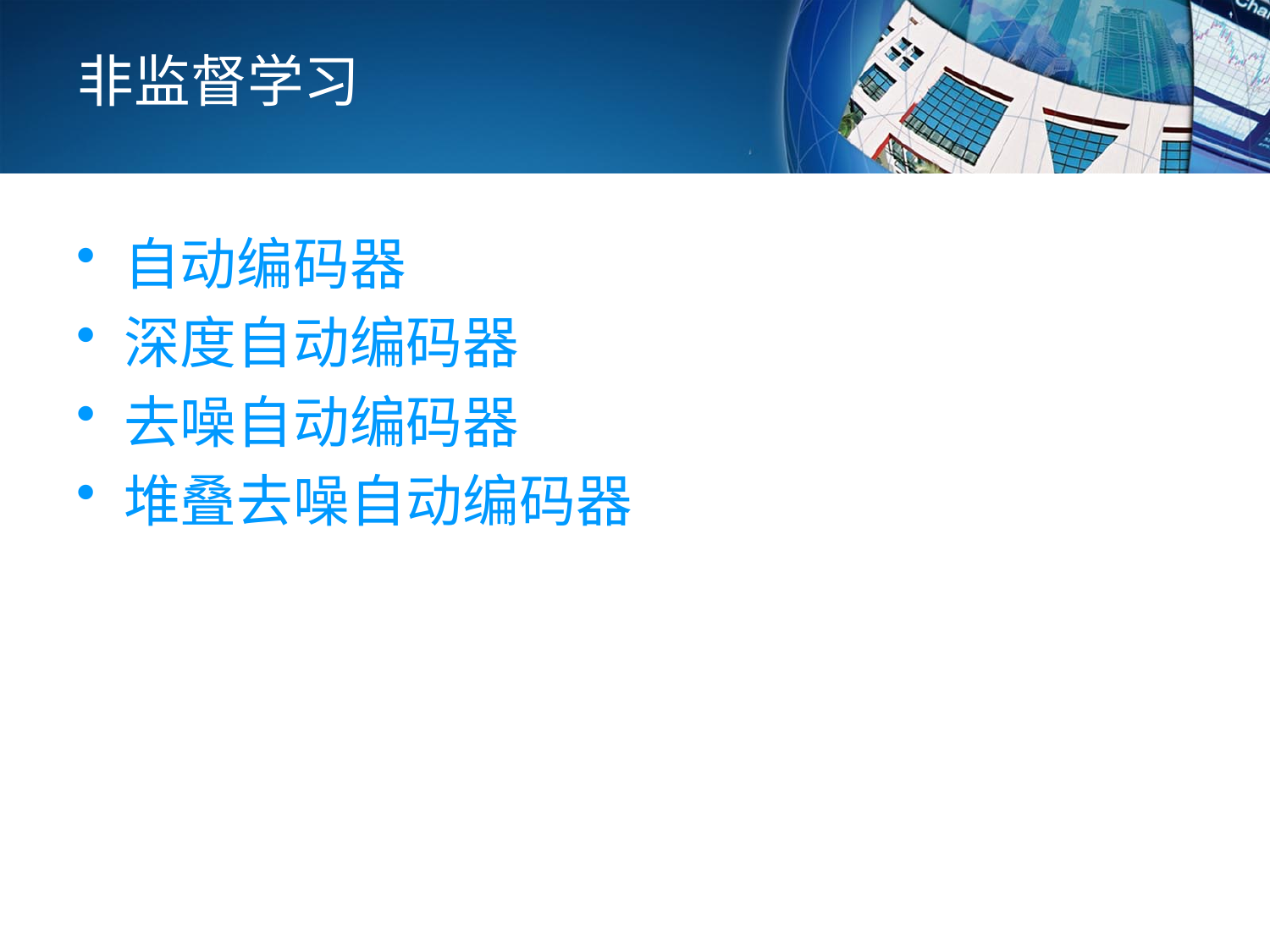

# 非监督学习
自动编码器
深度自动编码器
去噪自动编码器
堆叠去噪自动编码器